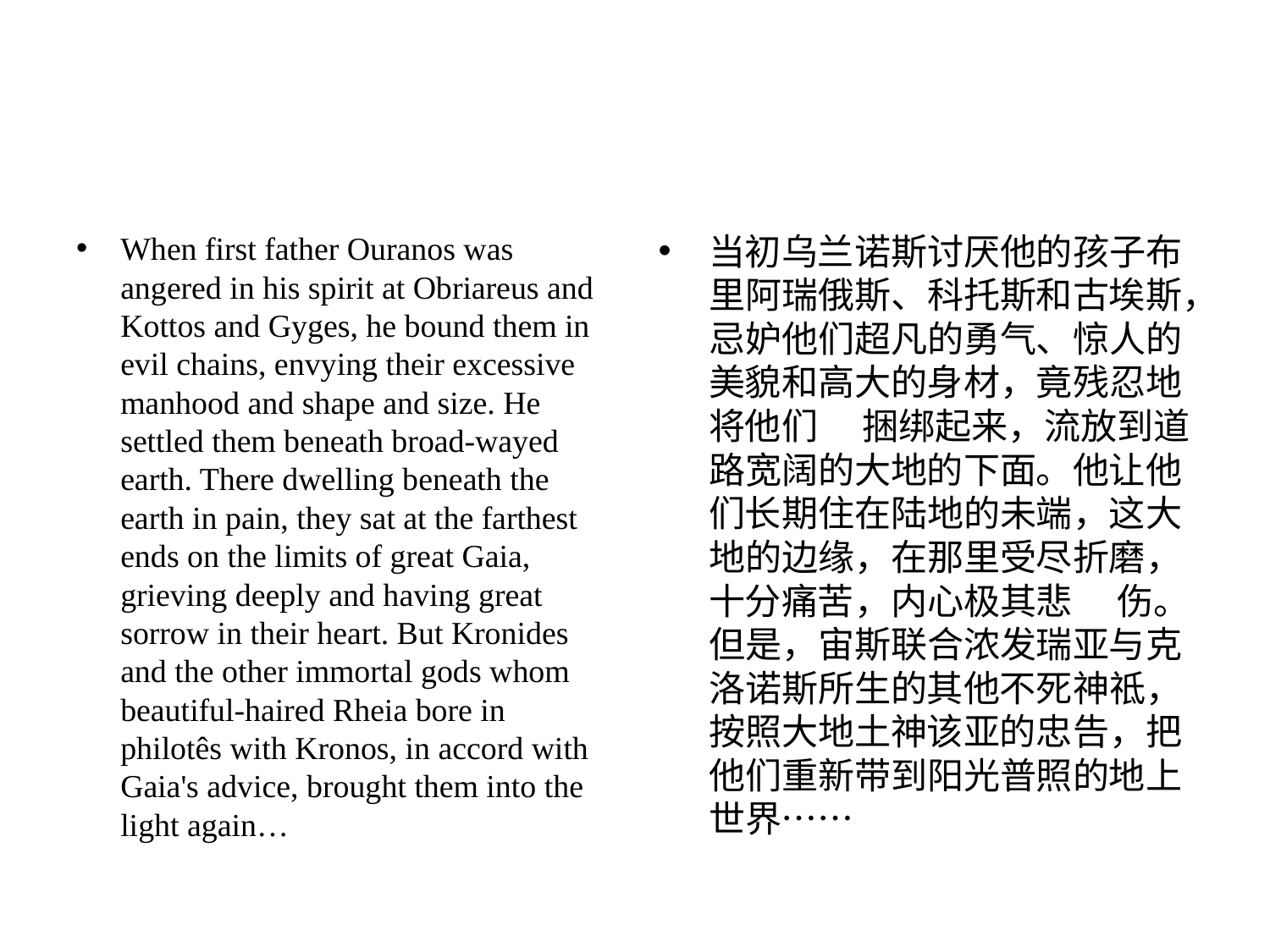

#
When first father Ouranos was angered in his spirit at Obriareus and Kottos and Gyges, he bound them in evil chains, envying their excessive manhood and shape and size. He settled them beneath broad-wayed earth. There dwelling beneath the earth in pain, they sat at the farthest ends on the limits of great Gaia, grieving deeply and having great sorrow in their heart. But Kronides and the other immortal gods whom beautiful-haired Rheia bore in philotês with Kronos, in accord with Gaia's advice, brought them into the light again…
当初乌兰诺斯讨厌他的孩⼦布⾥阿瑞俄斯、科托斯和古埃斯，忌妒他们超凡的勇⽓、惊⼈的美貌和⾼⼤的⾝材，竟残忍地将他们 　捆绑起来，流放到道路宽阔的⼤地的下⾯。他让他们长期住在陆地的未端，这⼤地的边缘，在那⾥受尽折磨，⼗分痛苦，内⼼极其悲 　伤。但是，宙斯联合浓发瑞亚与克洛诺斯所⽣的其他不死神祗，按照⼤地⼟神该亚的忠告，把他们重新带到阳光普照的地上世界……